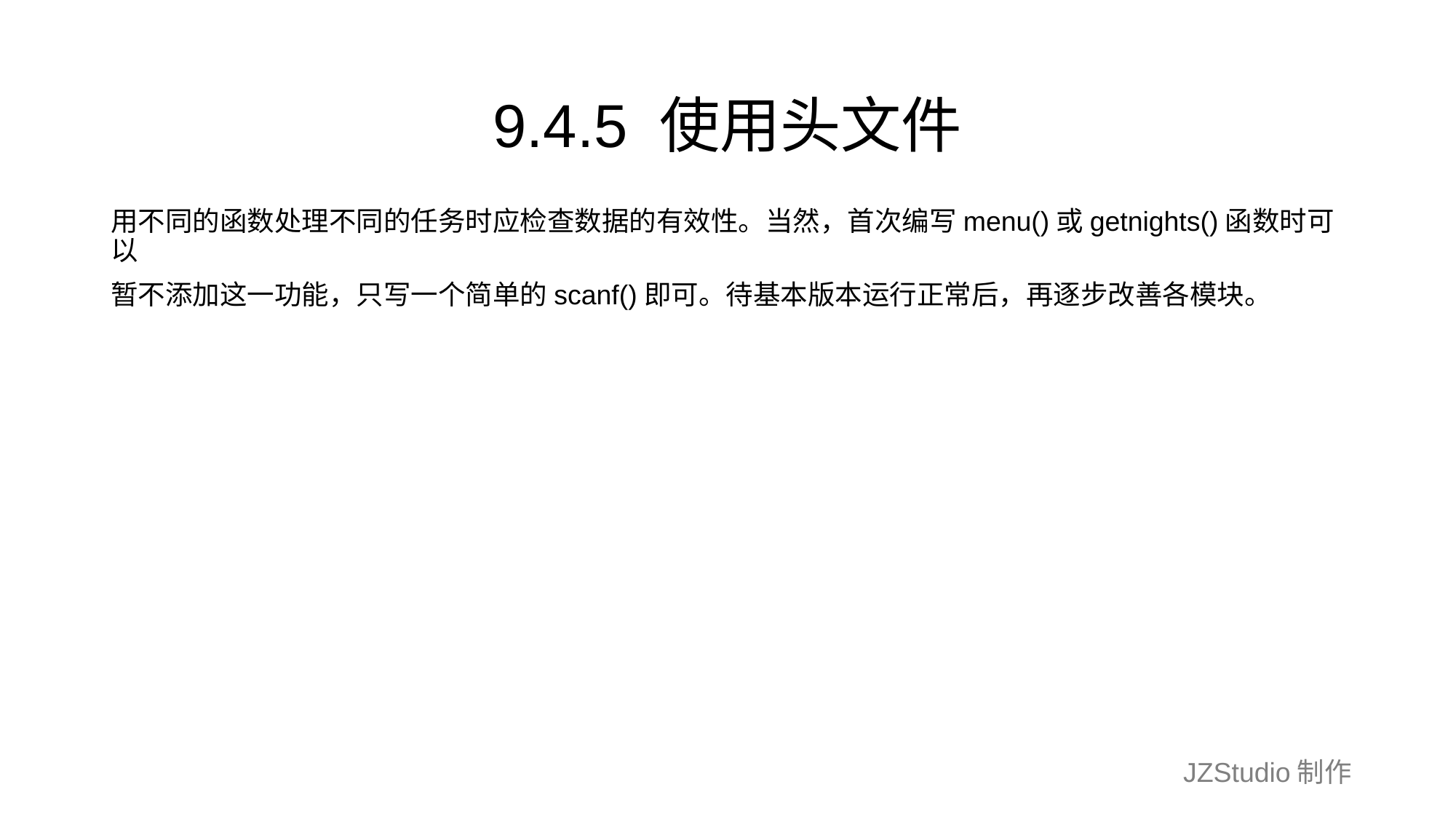

# 9.4.5 使用头文件
用不同的函数处理不同的任务时应检查数据的有效性。当然，首次编写menu()或getnights()函数时可以
暂不添加这一功能，只写一个简单的scanf()即可。待基本版本运行正常后，再逐步改善各模块。